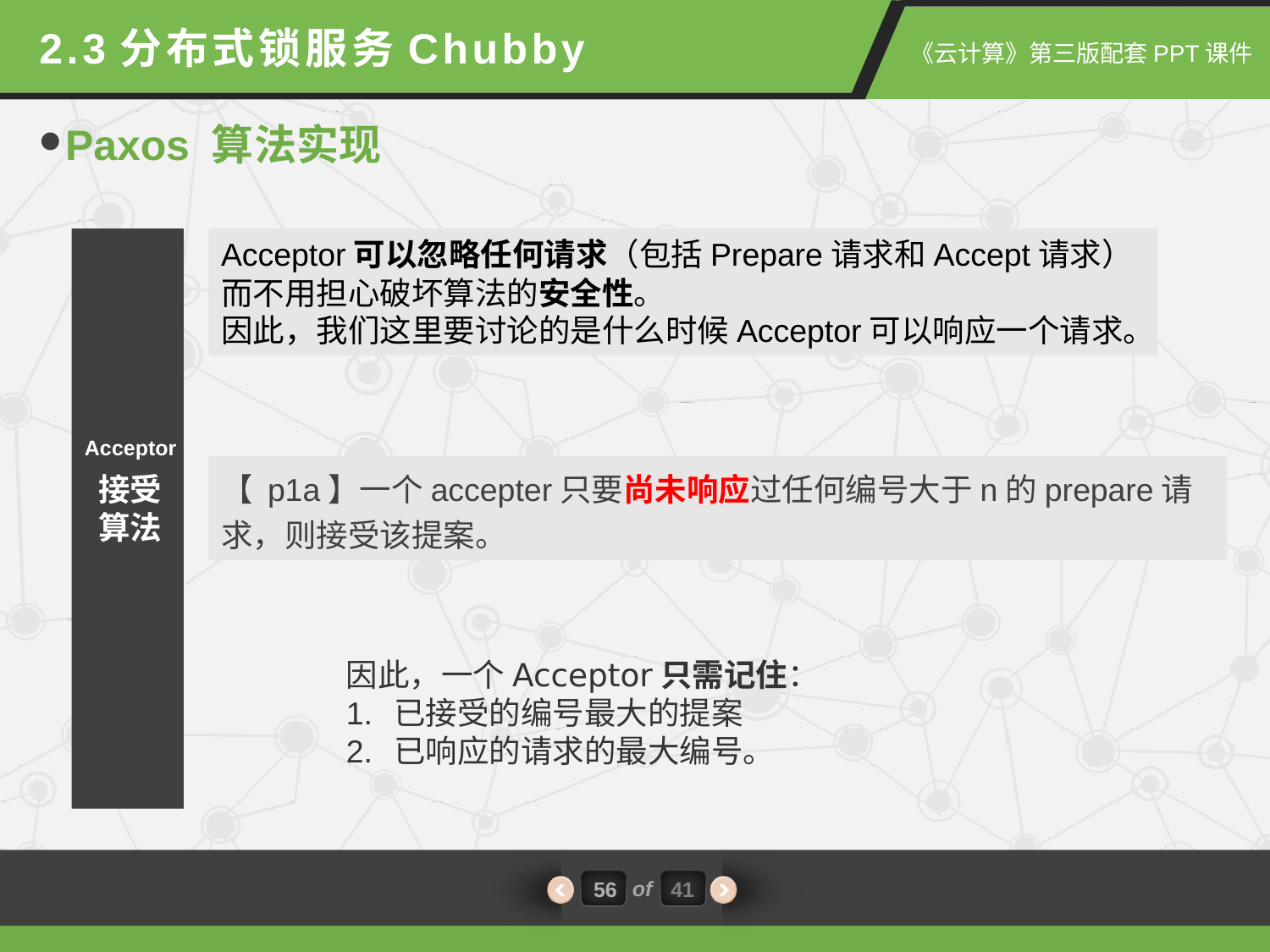

2.3分布式锁服务Chubby
Paxos 算法实现

Acceptor可以忽略任何请求（包括Prepare请求和Accept请求）而不用担心破坏算法的安全性。
因此，我们这里要讨论的是什么时候Acceptor可以响应一个请求。
Acceptor
【 p1a】一个accepter只要尚未响应过任何编号大于n的prepare请求，则接受该提案。
接受算法
因此，一个Acceptor只需记住：
已接受的编号最大的提案
已响应的请求的最大编号。
56